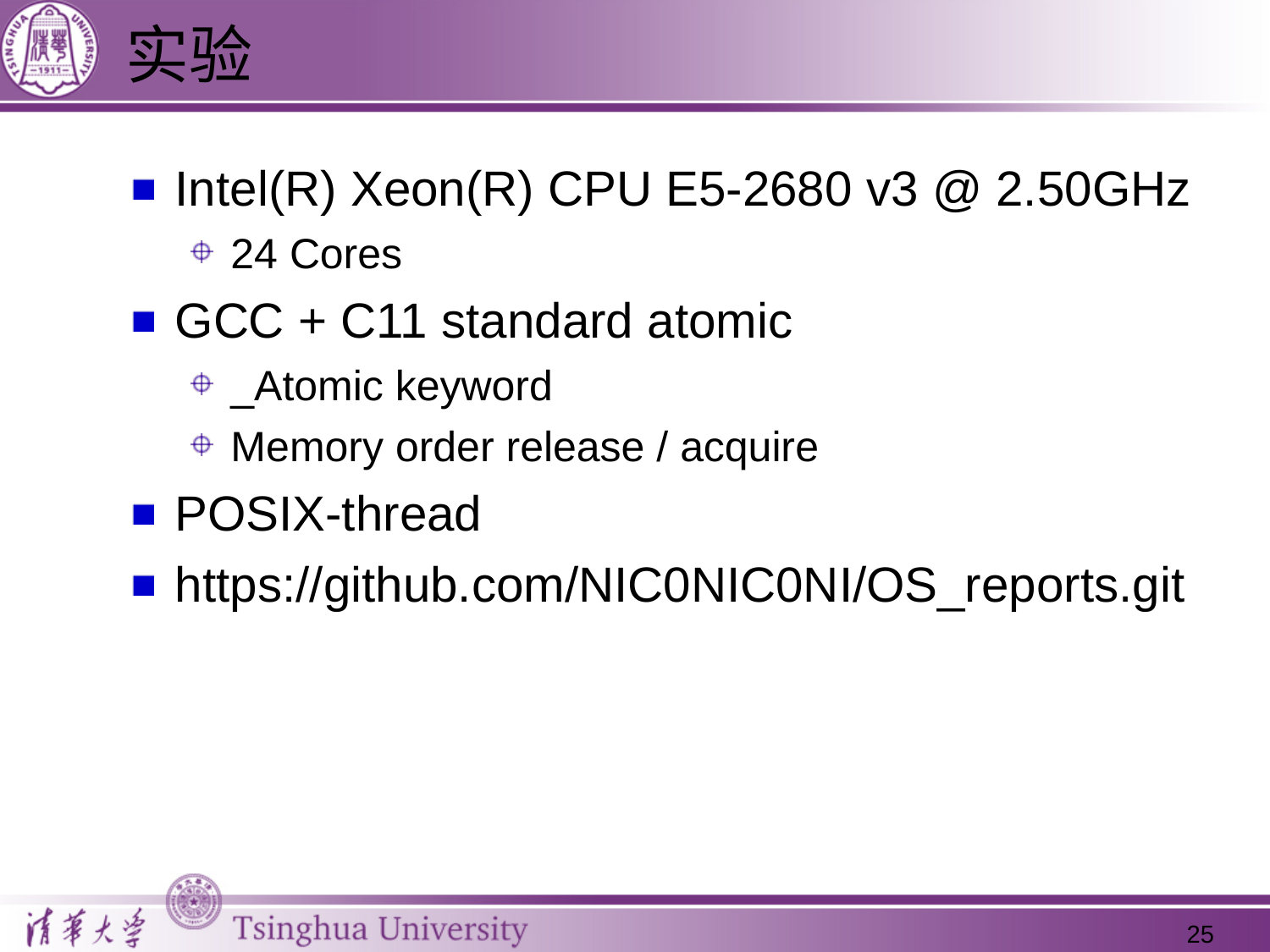

# 实验
Intel(R) Xeon(R) CPU E5-2680 v3 @ 2.50GHz
24 Cores
GCC + C11 standard atomic
_Atomic keyword
Memory order release / acquire
POSIX-thread
https://github.com/NIC0NIC0NI/OS_reports.git

25